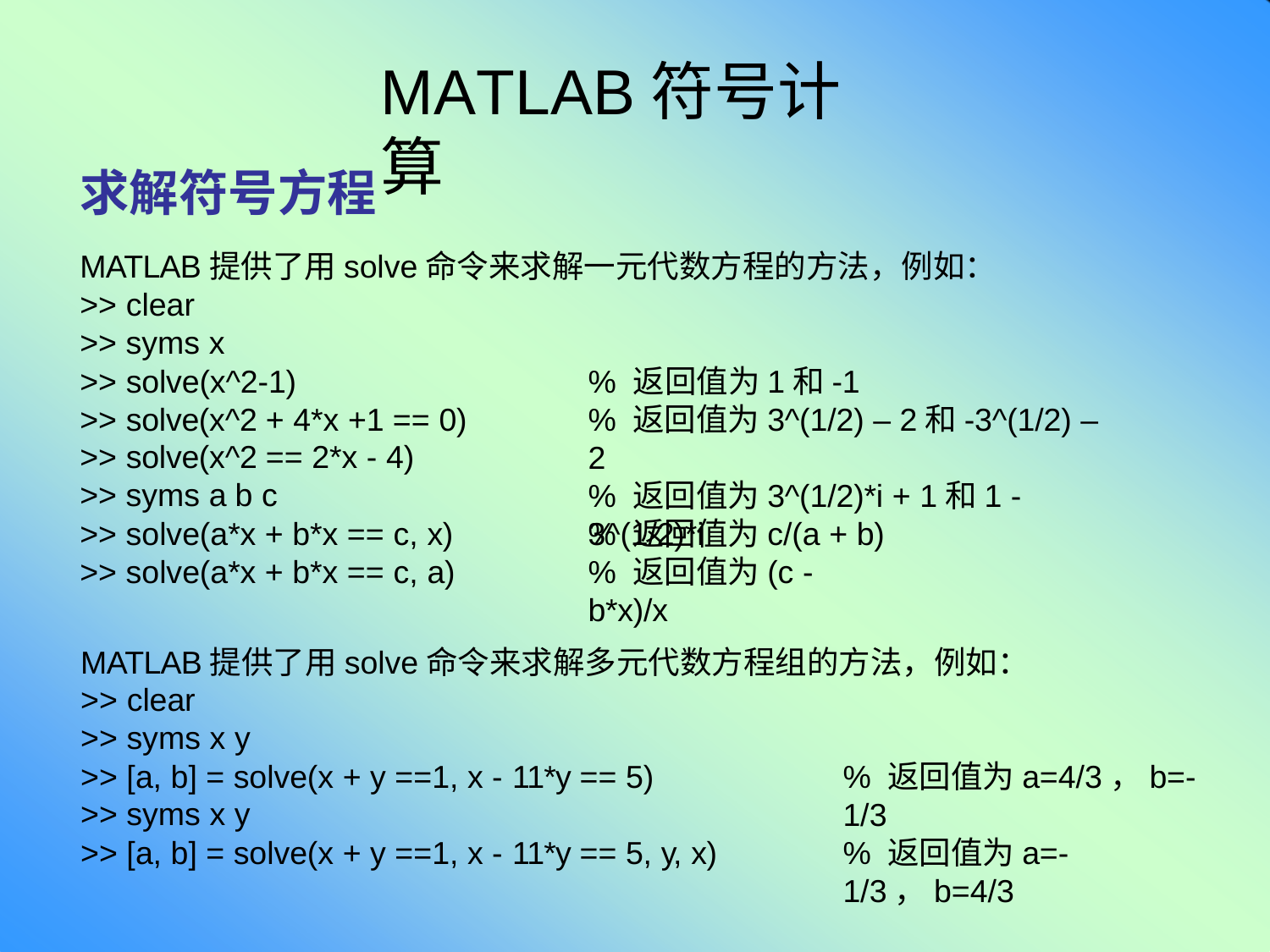

# MATLAB符号计算
求解符号方程
MATLAB提供了用solve命令来求解一元代数方程的方法，例如：
>> clear
>> syms x
>> solve(x^2-1)
>> solve(x^2 + 4*x +1 == 0)
>> solve(x^2 == 2*x - 4)
>> syms a b c
>> solve(a*x + b*x == c, x)
>> solve(a*x + b*x == c, a)
% 返回值为1和-1
% 返回值为3^(1/2) – 2和-3^(1/2) – 2
% 返回值为3^(1/2)*i + 1和1 - 3^(1/2)*i
% 返回值为c/(a + b)
% 返回值为(c - b*x)/x
MATLAB提供了用solve命令来求解多元代数方程组的方法，例如：
>> clear
>> syms x y
>> [a, b] = solve(x + y ==1, x - 11*y == 5)
>> syms x y
>> [a, b] = solve(x + y ==1, x - 11*y == 5, y, x)
% 返回值为a=4/3，b=-1/3
% 返回值为a=-1/3，b=4/3